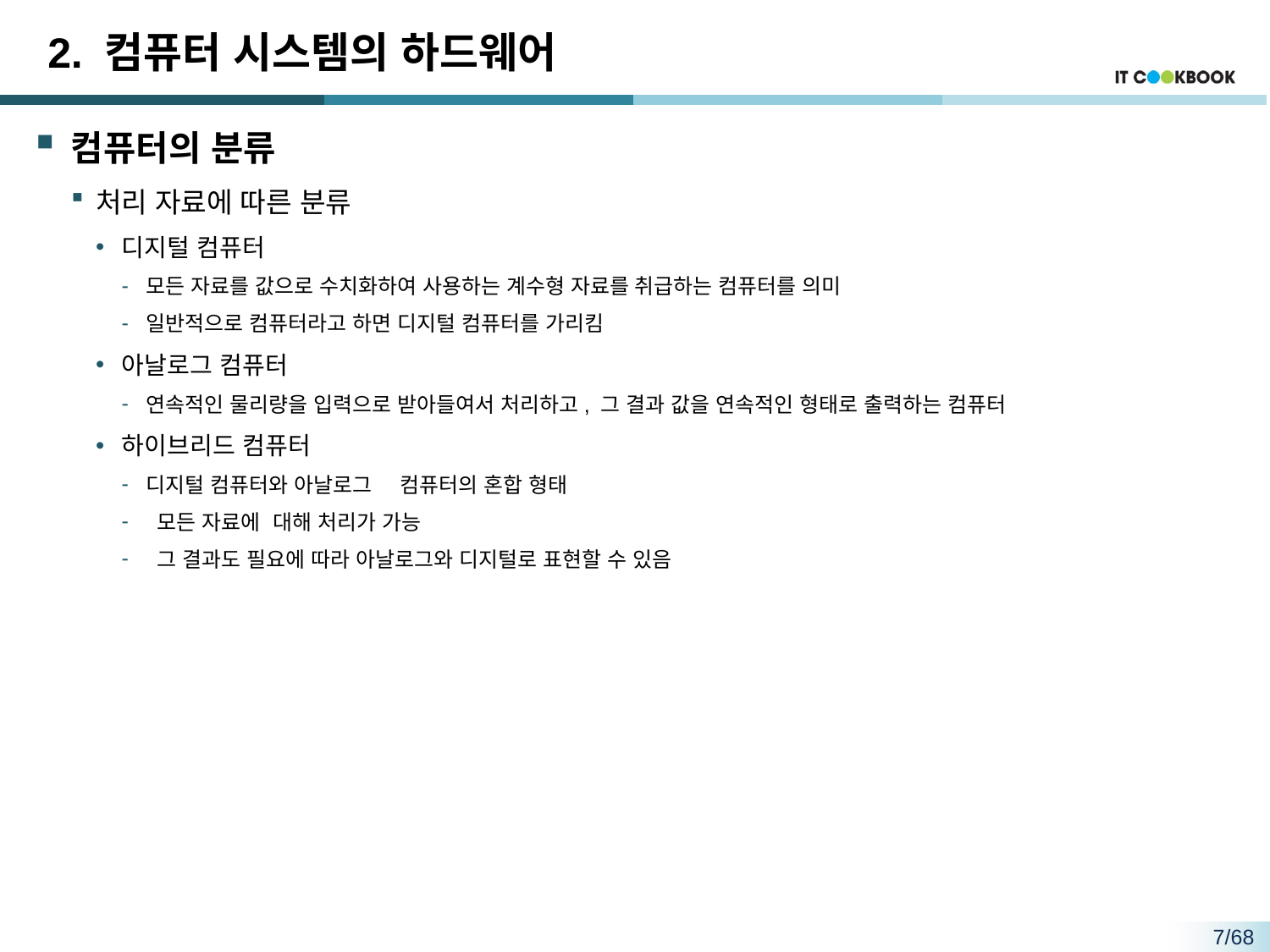

# 2. 컴퓨터 시스템의 하드웨어
컴퓨터의 분류
처리 자료에 따른 분류
디지털 컴퓨터
모든 자료를 값으로 수치화하여 사용하는 계수형 자료를 취급하는 컴퓨터를 의미
일반적으로 컴퓨터라고 하면 디지털 컴퓨터를 가리킴
아날로그 컴퓨터
연속적인 물리량을 입력으로 받아들여서 처리하고, 그 결과 값을 연속적인 형태로 출력하는 컴퓨터
하이브리드 컴퓨터
디지털 컴퓨터와 아날로그	컴퓨터의 혼합 형태
 모든 자료에	대해 처리가 가능
 그 결과도 필요에 따라 아날로그와 디지털로 표현할 수 있음